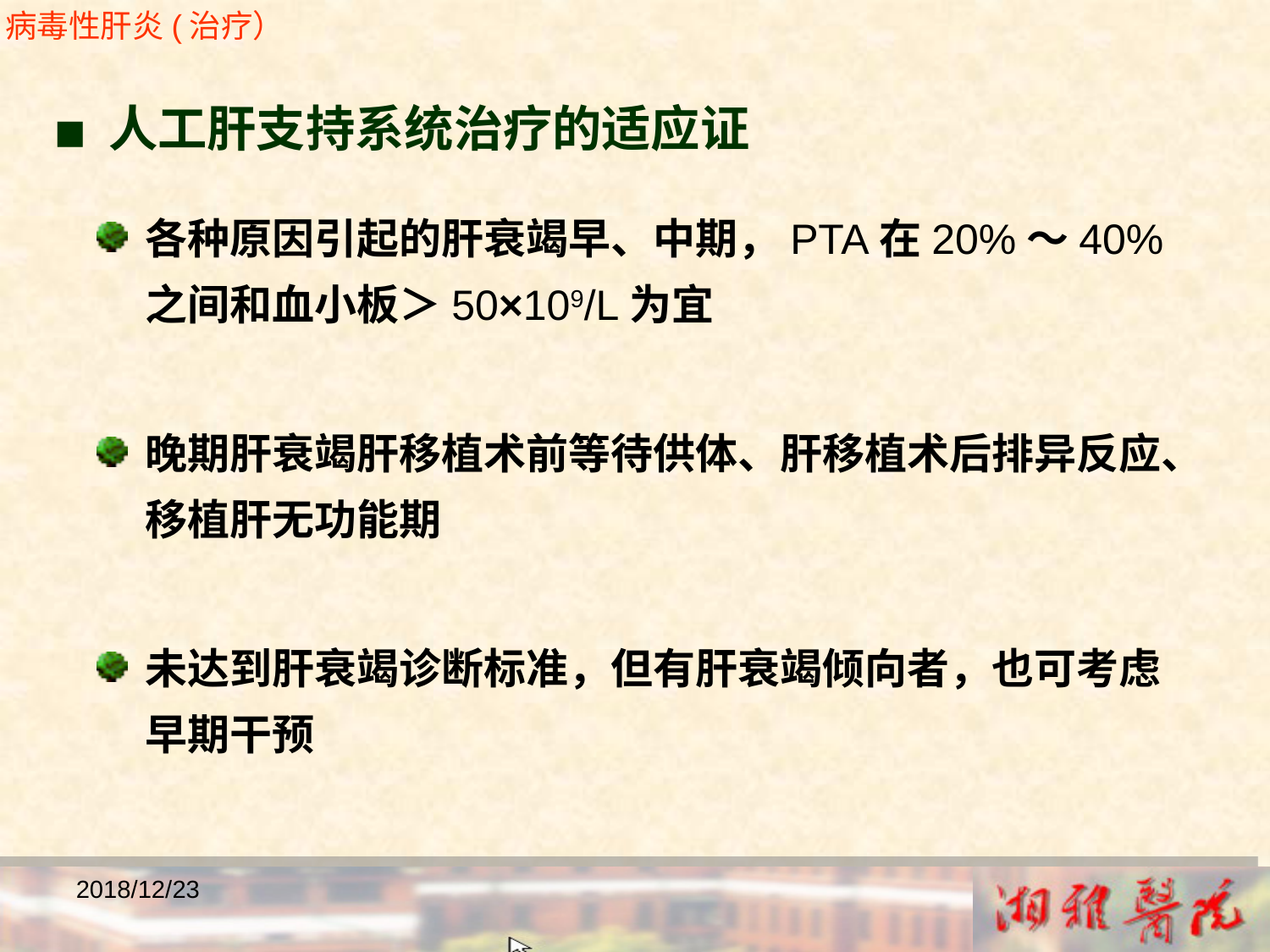

病毒性肝炎(治疗）
■  人工肝支持系统治疗的适应证
各种原因引起的肝衰竭早、中期，PTA在20%～40%之间和血小板＞50×109/L为宜

晚期肝衰竭肝移植术前等待供体、肝移植术后排异反应、移植肝无功能期

未达到肝衰竭诊断标准，但有肝衰竭倾向者，也可考虑早期干预
2018/12/23